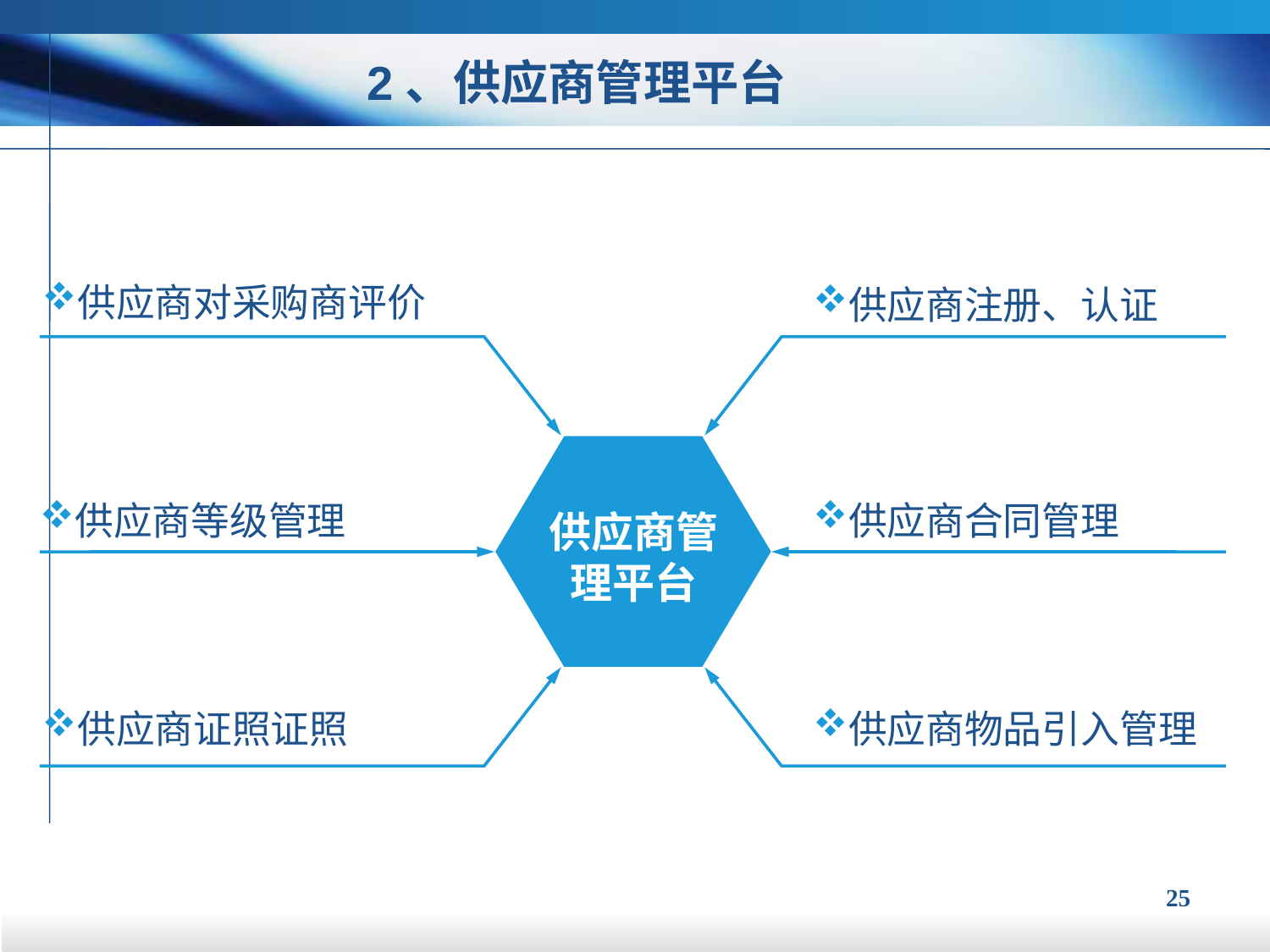

2、供应商管理平台
供应商对采购商评价
供应商注册、认证

供应商等级管理
供应商合同管理
供应商管理平台

供应商证照证照
供应商物品引入管理